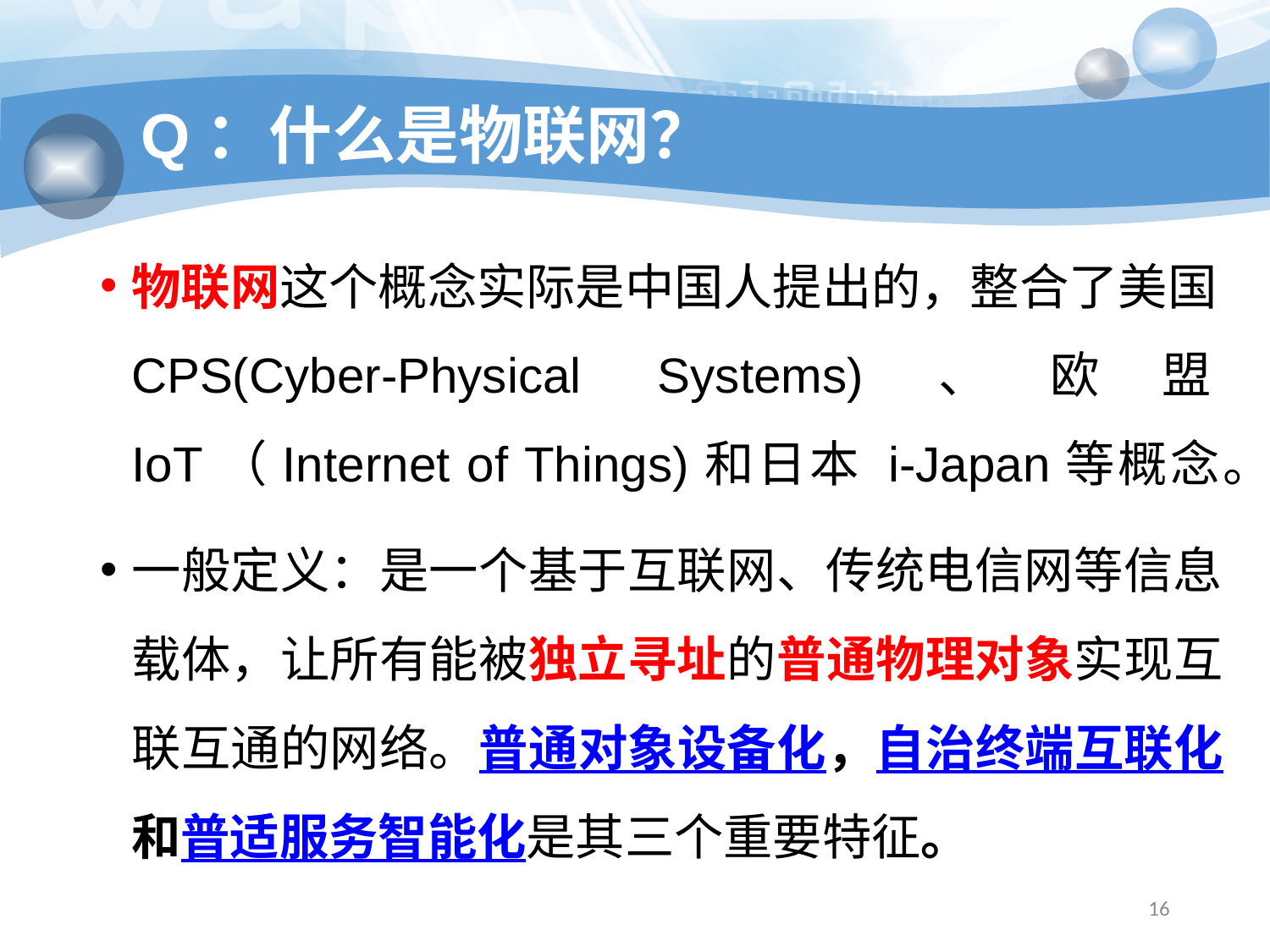

# Q：什么是物联网？
物联网这个概念实际是中国人提出的，整合了美国CPS(Cyber-Physical Systems)、欧盟IoT（Internet of Things)和日本 i-Japan等概念。
一般定义：是一个基于互联网、传统电信网等信息载体，让所有能被独立寻址的普通物理对象实现互联互通的网络。普通对象设备化，自治终端互联化和普适服务智能化是其三个重要特征。
16